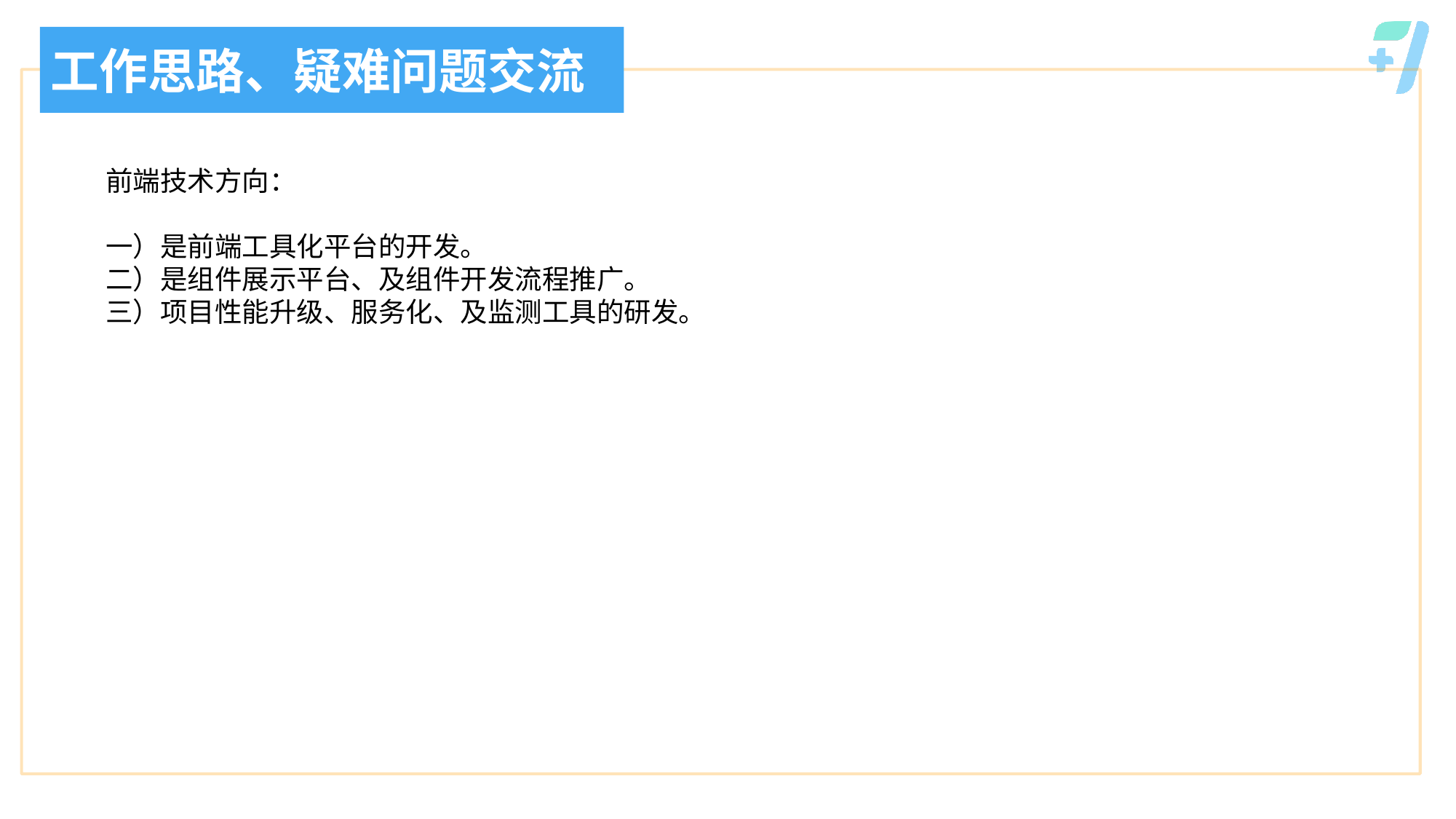

4
工作思路、疑难问题交流

前端技术方向：
一）是前端工具化平台的开发。
二）是组件展示平台、及组件开发流程推广。
三）项目性能升级、服务化、及监测工具的研发。